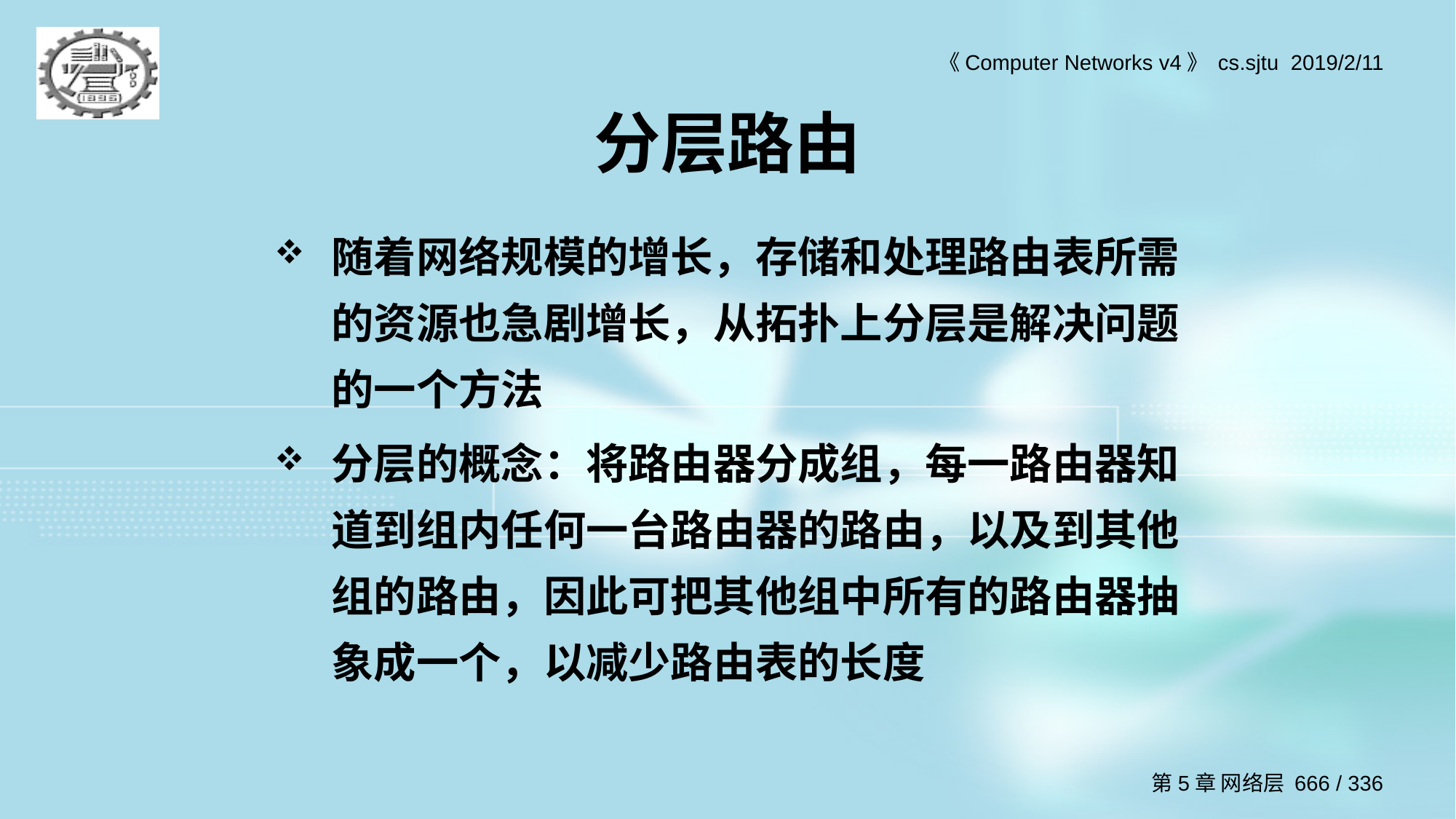

# 分层路由
随着网络规模的增长，存储和处理路由表所需的资源也急剧增长，从拓扑上分层是解决问题的一个方法
分层的概念：将路由器分成组，每一路由器知道到组内任何一台路由器的路由，以及到其他组的路由，因此可把其他组中所有的路由器抽象成一个，以减少路由表的长度